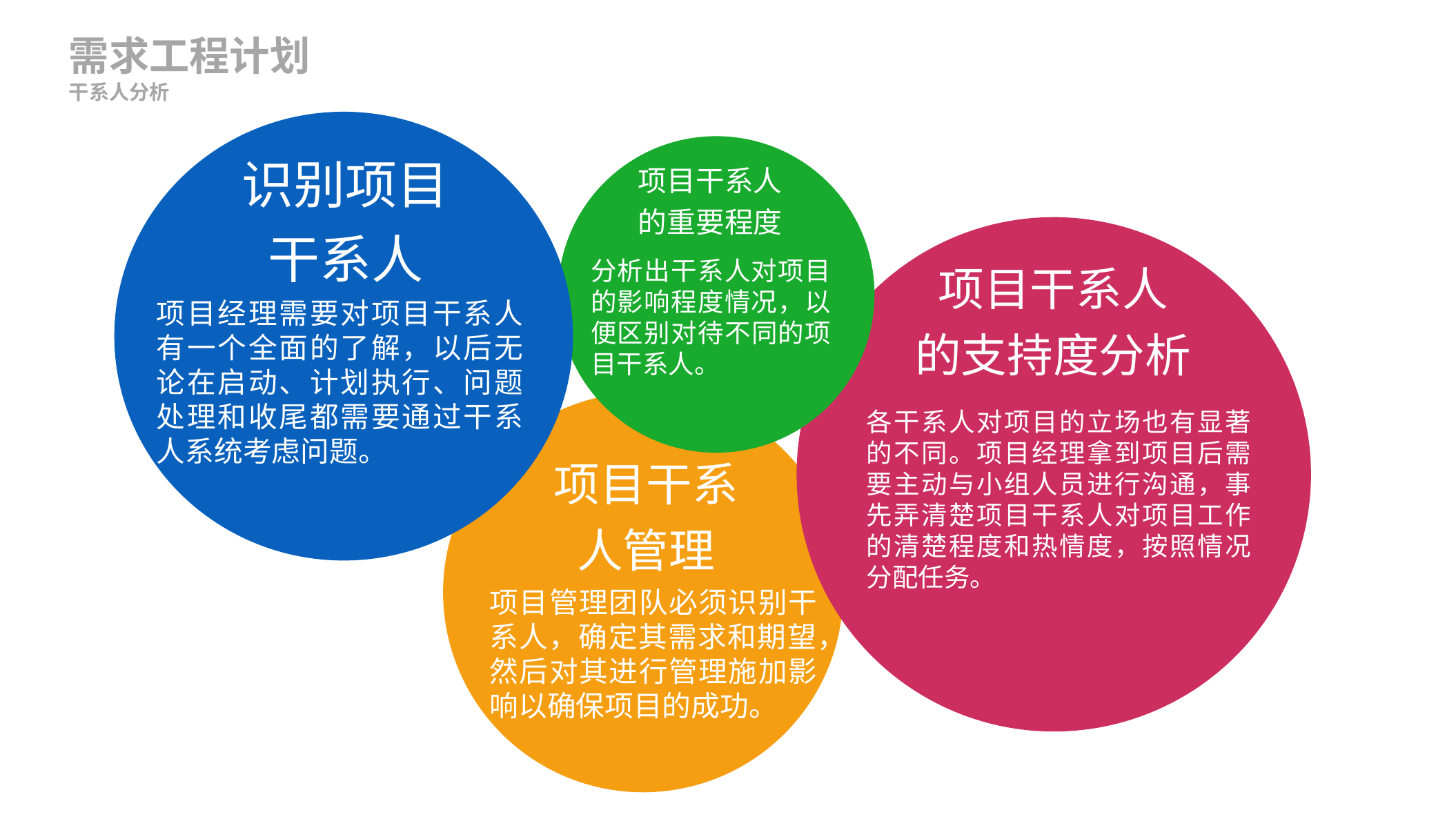

需求工程计划
干系人分析

识别项目干系人
项目经理需要对项目干系人有一个全面的了解，以后无论在启动、计划执行、问题处理和收尾都需要通过干系人系统考虑问题。

项目干系人
的重要程度
分析出干系人对项目的影响程度情况，以便区别对待不同的项目干系人。

项目干系人
的支持度分析
各干系人对项目的立场也有显著的不同。项目经理拿到项目后需要主动与小组人员进行沟通，事先弄清楚项目干系人对项目工作的清楚程度和热情度，按照情况分配任务。

项目干系人管理
项目管理团队必须识别干系人，确定其需求和期望，然后对其进行管理施加影响以确保项目的成功。